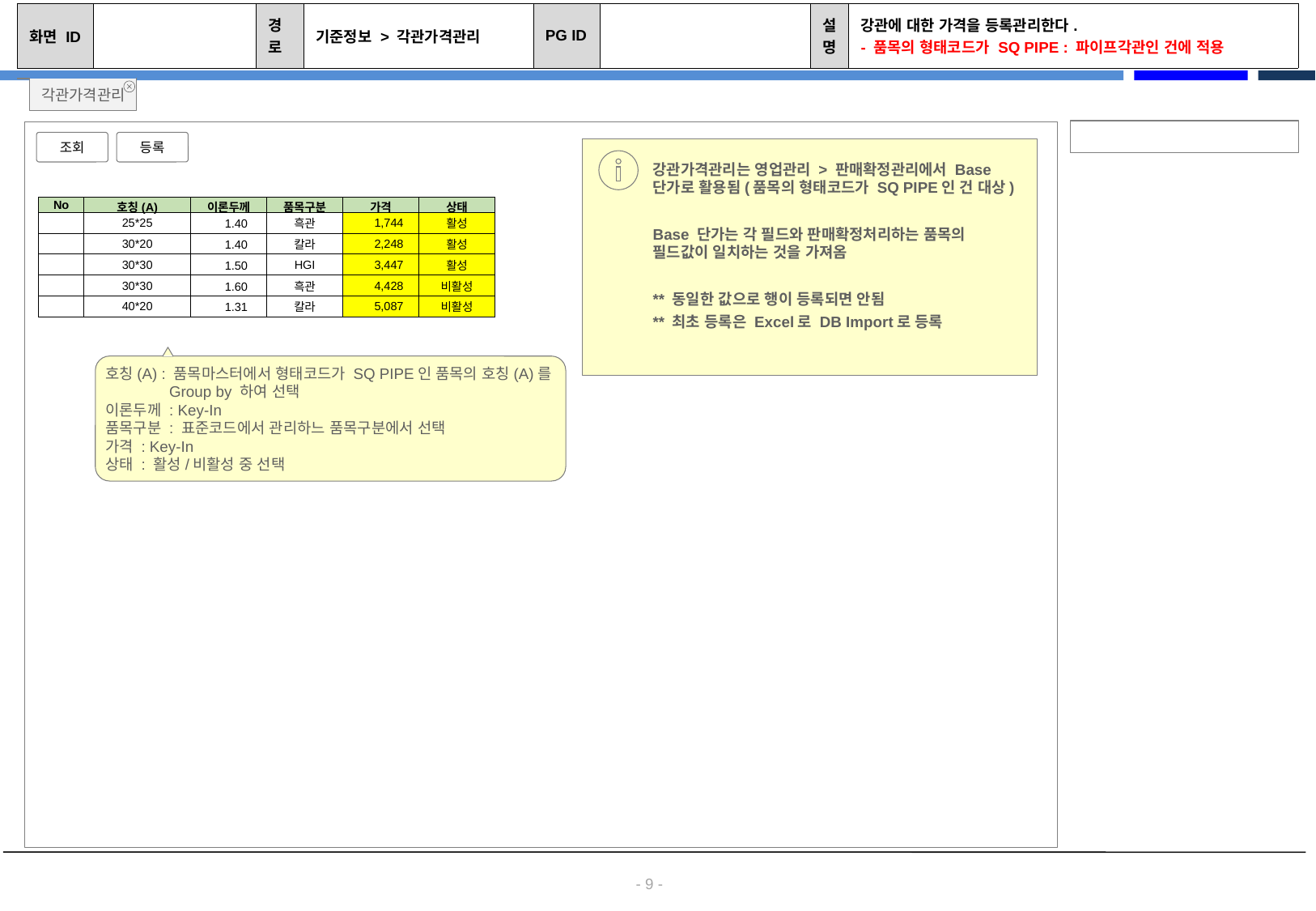

| 화면 ID |  | 경로 | 기준정보 > 각관가격관리 | PG ID |  | 설명 | 강관에 대한 가격을 등록관리한다. - 품목의 형태코드가 SQ PIPE : 파이프각관인 건에 적용 |
| --- | --- | --- | --- | --- | --- | --- | --- |
각관가격관리

조회
등록
강관가격관리는 영업관리 > 판매확정관리에서 Base 단가로 활용됨(품목의 형태코드가 SQ PIPE인 건 대상)

Base 단가는 각 필드와 판매확정처리하는 품목의 필드값이 일치하는 것을 가져옴

** 동일한 값으로 행이 등록되면 안됨
** 최초 등록은 Excel로 DB Import로 등록

| No | 호칭(A) | 이론두께 | 품목구분 | 가격 | 상태 |
| --- | --- | --- | --- | --- | --- |
|  | 25\*25 | 1.40 | 흑관 | 1,744 | 활성 |
|  | 30\*20 | 1.40 | 칼라 | 2,248 | 활성 |
|  | 30\*30 | 1.50 | HGI | 3,447 | 활성 |
|  | 30\*30 | 1.60 | 흑관 | 4,428 | 비활성 |
|  | 40\*20 | 1.31 | 칼라 | 5,087 | 비활성 |

호칭(A) : 품목마스터에서 형태코드가 SQ PIPE인 품목의 호칭(A)를
               Group by 하여 선택
이론두께 : Key-In
품목구분 : 표준코드에서 관리하느 품목구분에서 선택
가격 : Key-In
상태 : 활성/비활성 중 선택